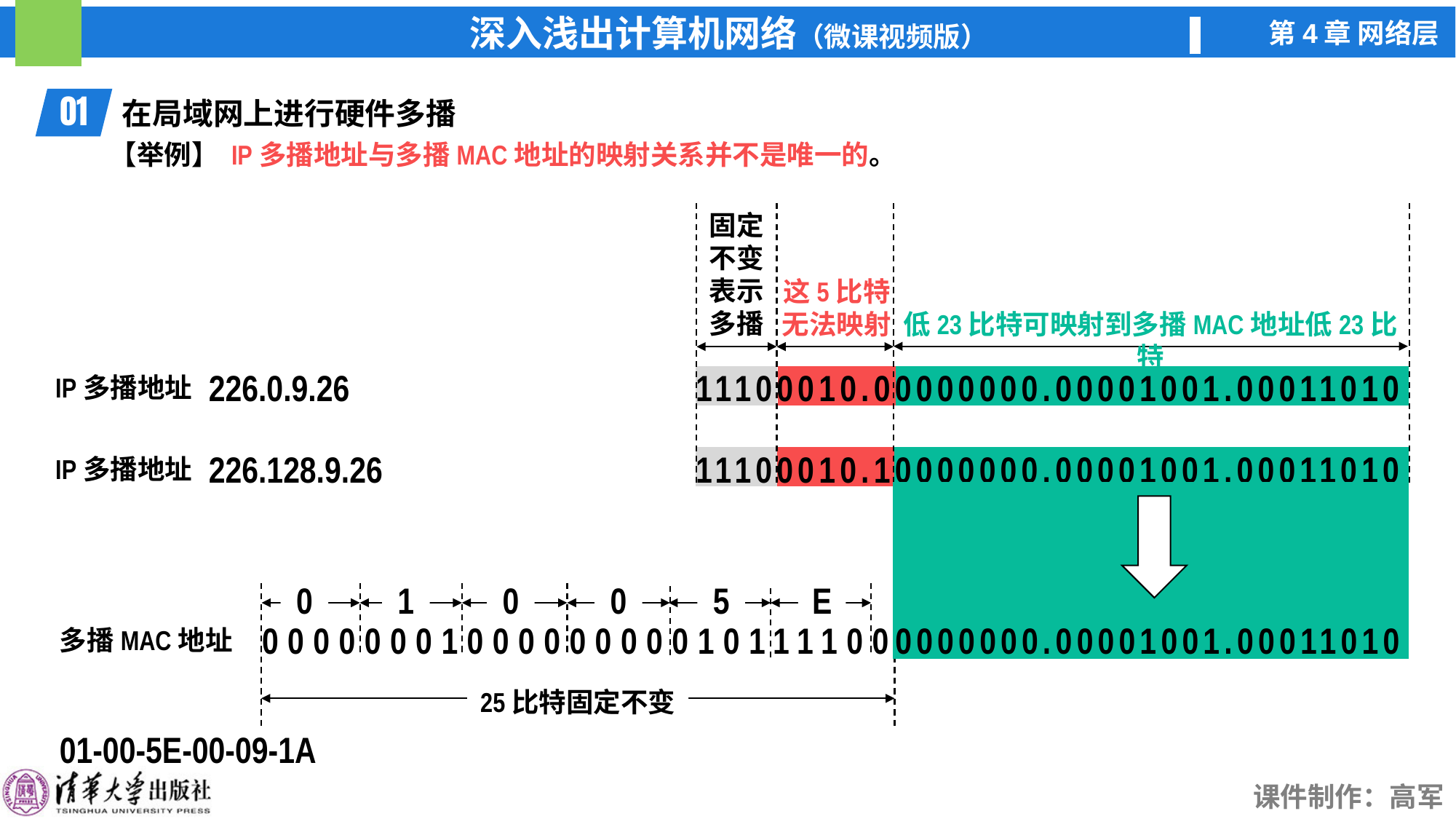

01
在局域网上进行硬件多播
【举例】 IP多播地址与多播MAC地址的映射关系并不是唯一的。
固定
不变
表示
多播

这5比特
无法映射

低23比特可映射到多播MAC地址低23比特

226.0.9.26
IP多播地址
226.128.9.26
IP多播地址
11100010.00000000.00001001.00011010
11100010.10000000.00001001.00011010

0000000.00001001.00011010
0
1
0
0
5
E
0000000100000000010111100
25比特固定不变
多播MAC地址
01-00-5E-00-09-1A